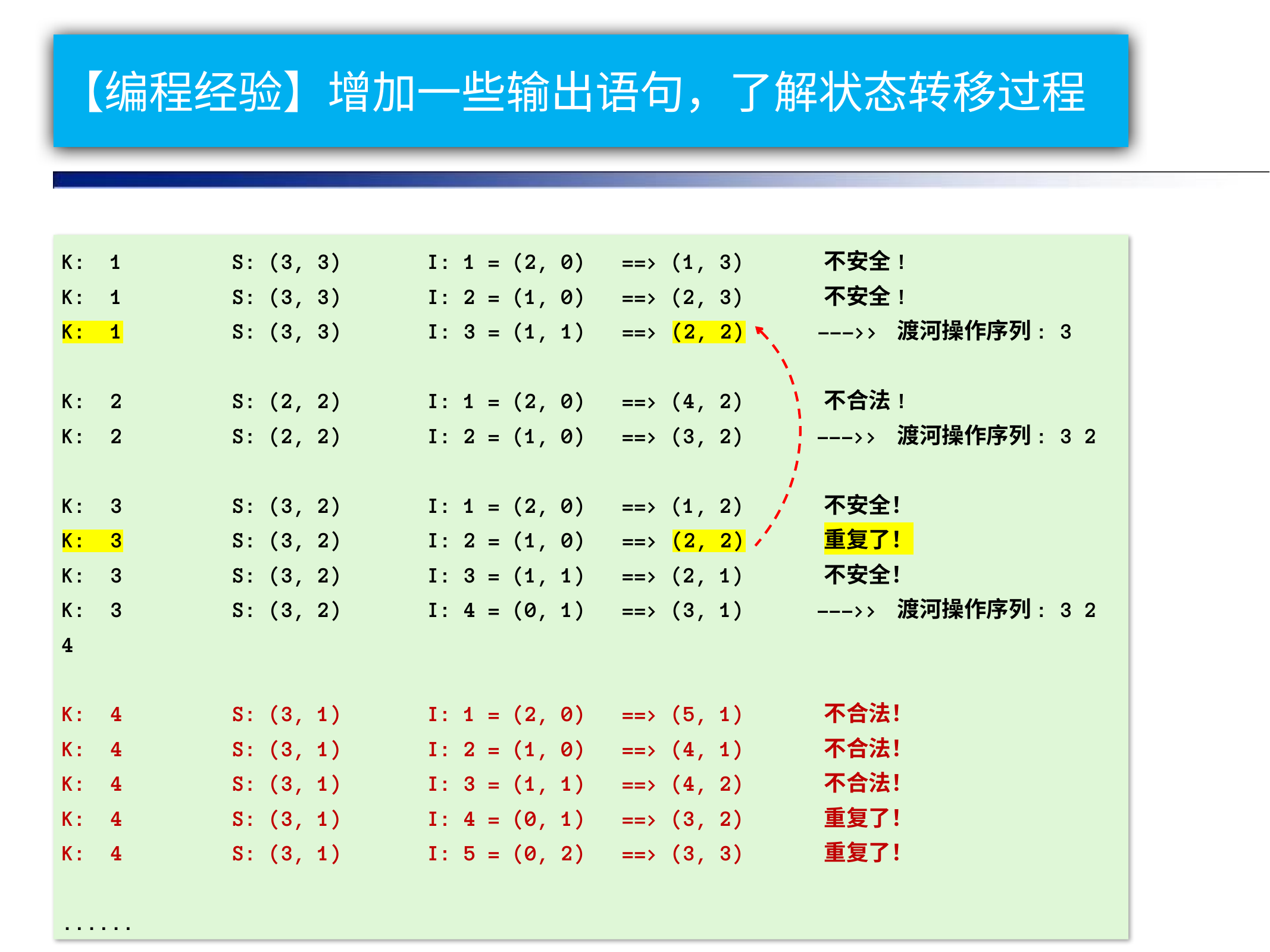

# 【编程经验】增加一些输出语句，了解状态转移过程
K:  1         S: (3, 3)       I: 1 = (2, 0)   ==> (1, 3)      不安全!
K:  1         S: (3, 3)       I: 2 = (1, 0)   ==> (2, 3)      不安全!
K:  1         S: (3, 3)       I: 3 = (1, 1)   ==> (2, 2)      --->> 渡河操作序列: 3

K:  2         S: (2, 2)       I: 1 = (2, 0)   ==> (4, 2)      不合法!
K:  2         S: (2, 2)       I: 2 = (1, 0)   ==> (3, 2)      --->> 渡河操作序列: 3 2

K:  3         S: (3, 2)       I: 1 = (2, 0)   ==> (1, 2)      不安全！
K:  3         S: (3, 2)       I: 2 = (1, 0)   ==> (2, 2)      重复了！
K:  3         S: (3, 2)       I: 3 = (1, 1)   ==> (2, 1)      不安全！
K:  3         S: (3, 2)       I: 4 = (0, 1)   ==> (3, 1)      --->> 渡河操作序列: 3 2 4

K:  4         S: (3, 1)       I: 1 = (2, 0)   ==> (5, 1)      不合法！
K:  4         S: (3, 1)       I: 2 = (1, 0)   ==> (4, 1)      不合法！
K:  4         S: (3, 1)       I: 3 = (1, 1)   ==> (4, 2)      不合法！
K:  4         S: (3, 1)       I: 4 = (0, 1)   ==> (3, 2)      重复了！
K:  4         S: (3, 1)       I: 5 = (0, 2)   ==> (3, 3)      重复了！

......